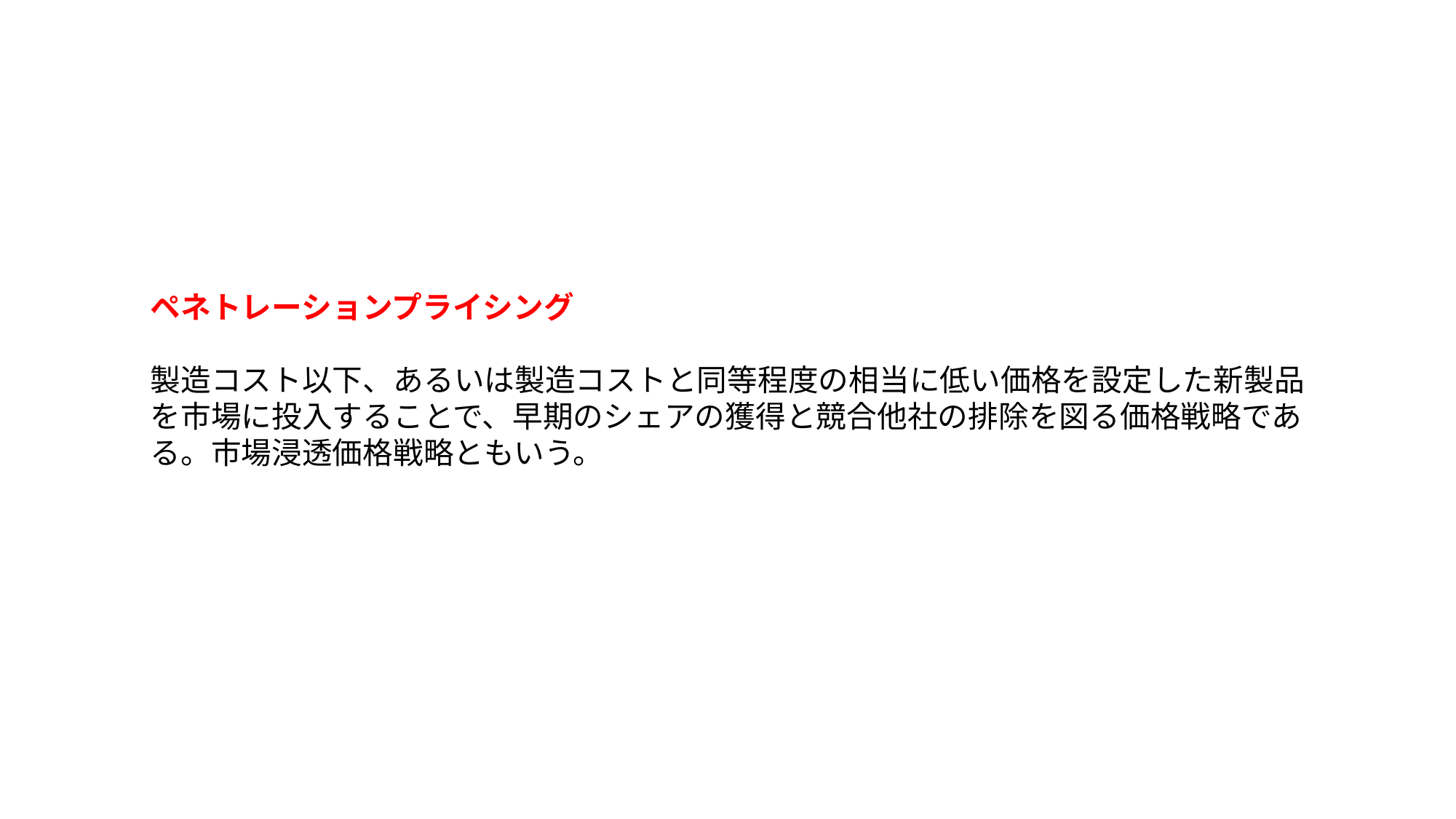

ペネトレーションプライシング

製造コスト以下、あるいは製造コストと同等程度の相当に低い価格を設定した新製品を市場に投入することで、早期のシェアの獲得と競合他社の排除を図る価格戦略である。市場浸透価格戦略ともいう。